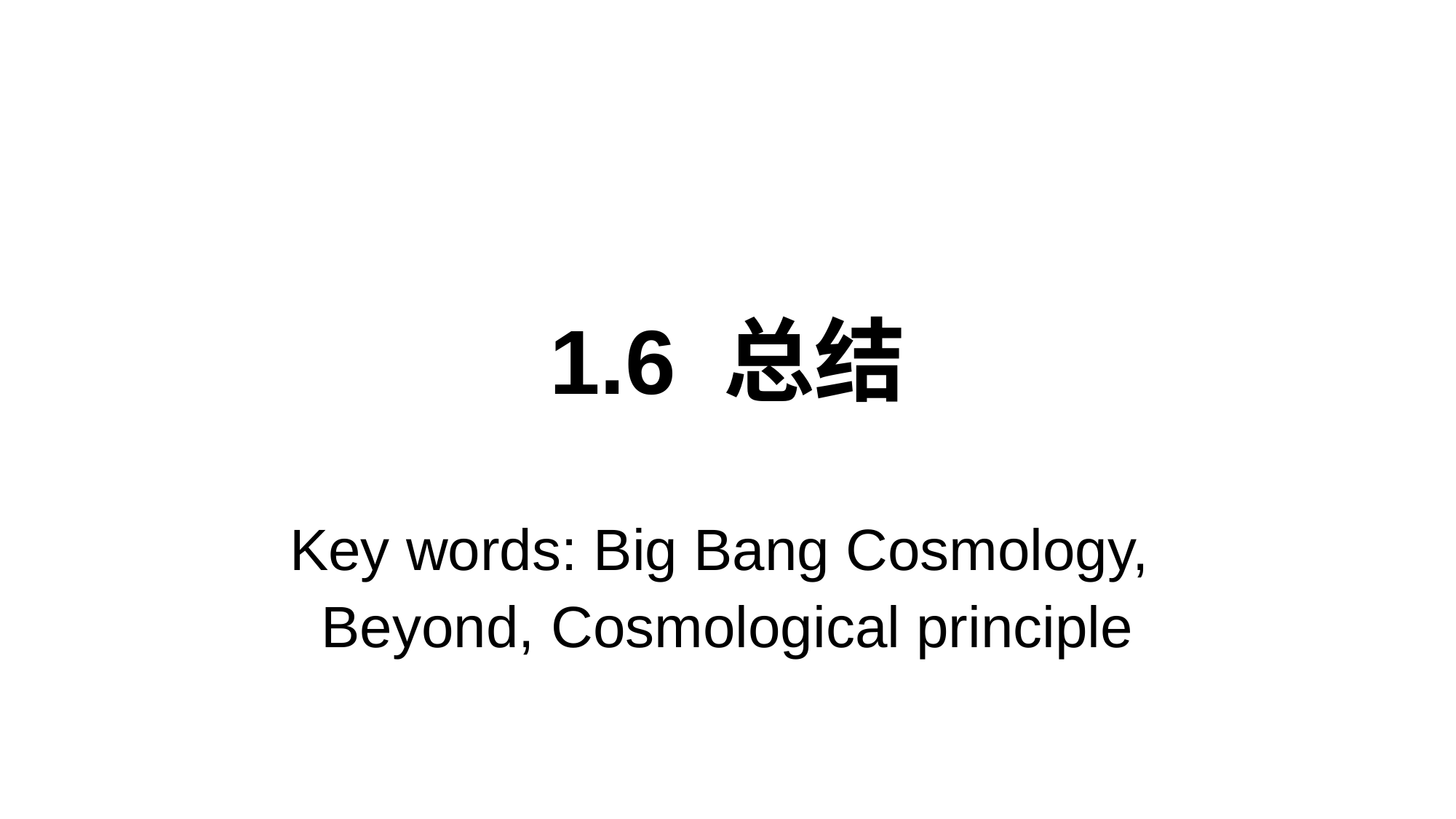

# 1.6 总结

Key words: Big Bang Cosmology,
Beyond, Cosmological principle